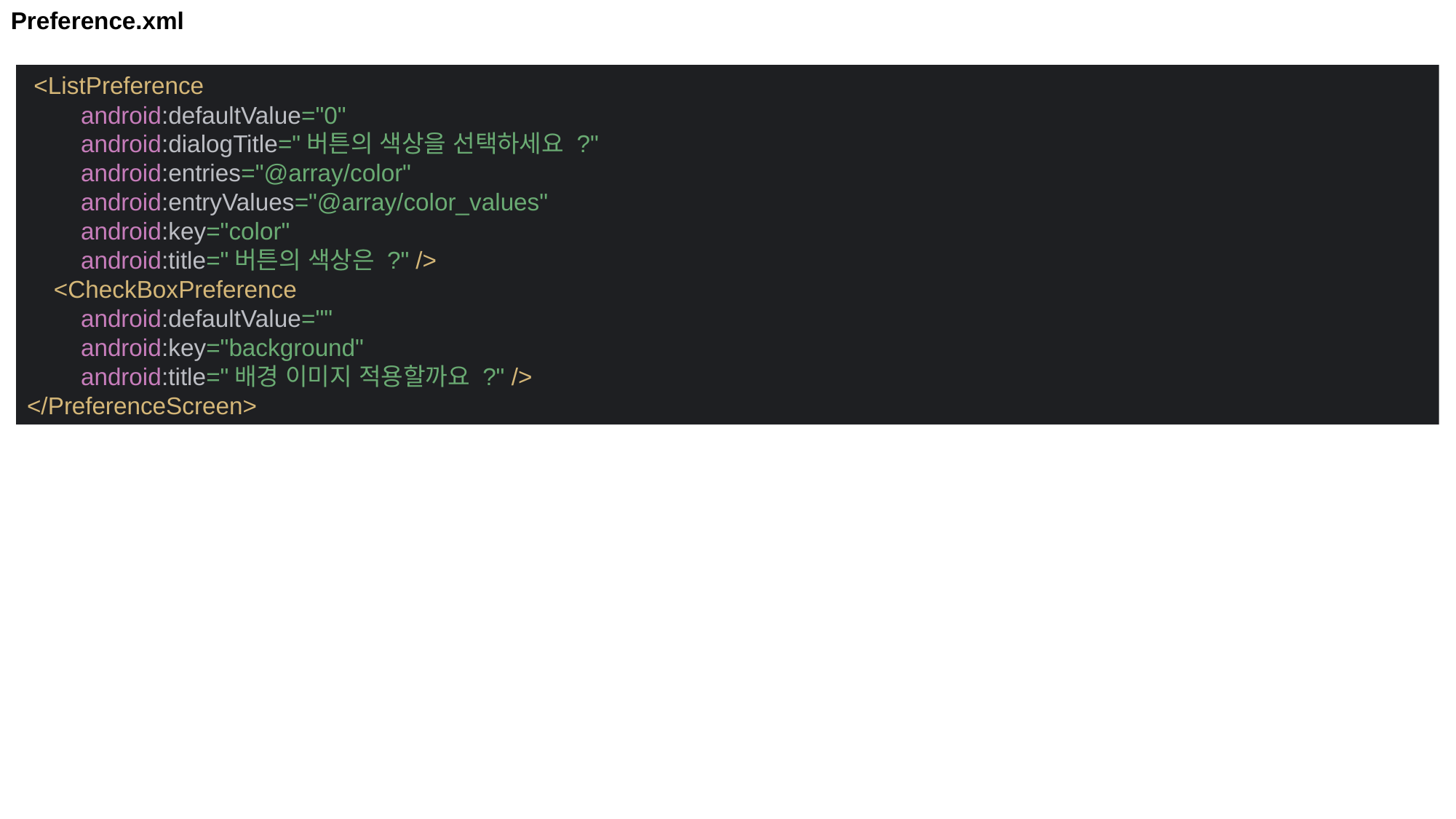

Preference.xml
 <ListPreference
        android:defaultValue="0"
        android:dialogTitle="버튼의 색상을 선택하세요 ?"
        android:entries="@array/color"
        android:entryValues="@array/color_values"
        android:key="color"
        android:title="버튼의 색상은 ?" />
    <CheckBoxPreference
        android:defaultValue=""
        android:key="background"
        android:title="배경 이미지 적용할까요 ?" />
</PreferenceScreen>